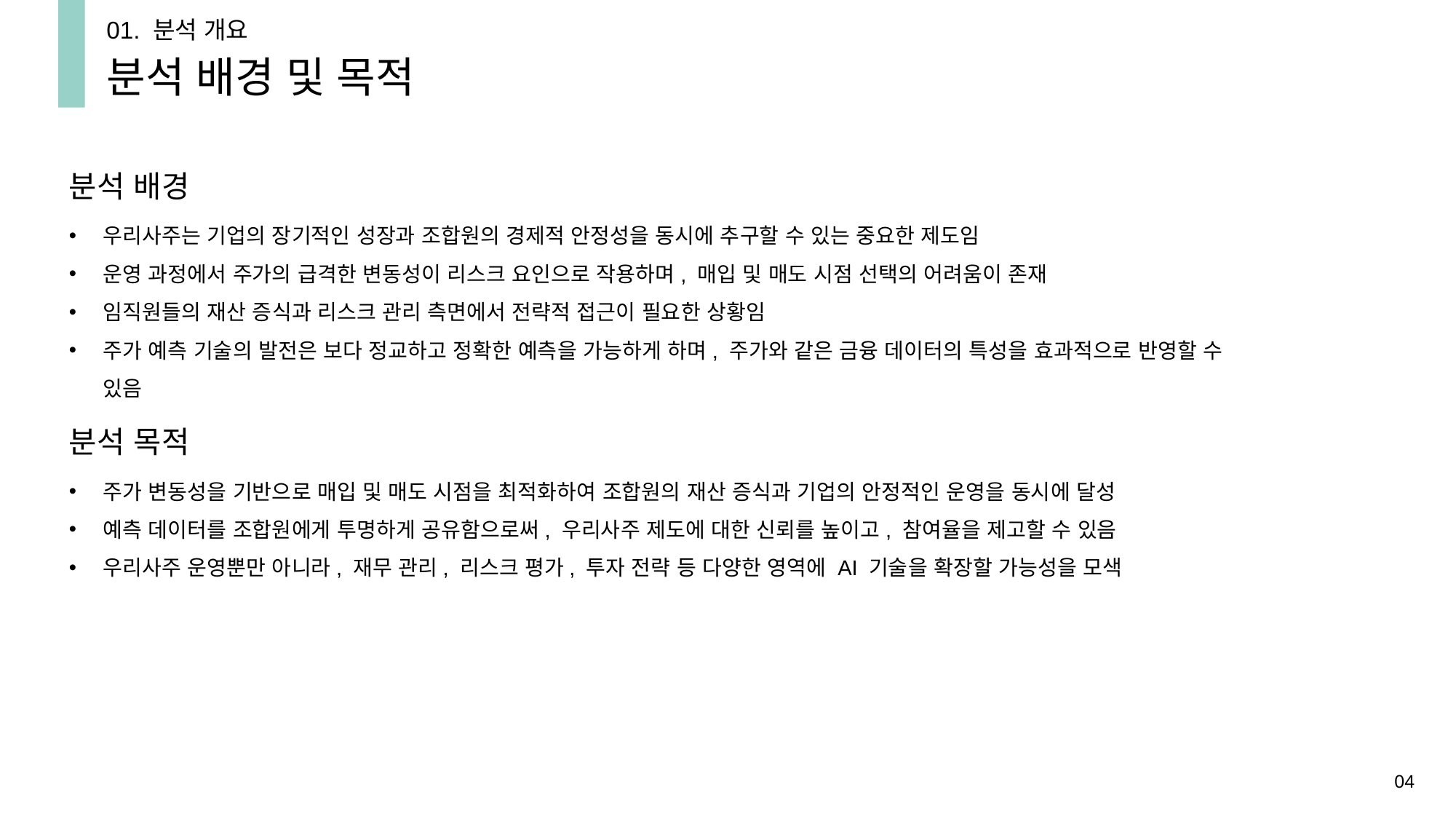

01. 분석 개요
분석 배경 및 목적
분석 배경
우리사주는 기업의 장기적인 성장과 조합원의 경제적 안정성을 동시에 추구할 수 있는 중요한 제도임
운영 과정에서 주가의 급격한 변동성이 리스크 요인으로 작용하며, 매입 및 매도 시점 선택의 어려움이 존재
임직원들의 재산 증식과 리스크 관리 측면에서 전략적 접근이 필요한 상황임
주가 예측 기술의 발전은 보다 정교하고 정확한 예측을 가능하게 하며, 주가와 같은 금융 데이터의 특성을 효과적으로 반영할 수 있음
분석 목적
주가 변동성을 기반으로 매입 및 매도 시점을 최적화하여 조합원의 재산 증식과 기업의 안정적인 운영을 동시에 달성
예측 데이터를 조합원에게 투명하게 공유함으로써, 우리사주 제도에 대한 신뢰를 높이고, 참여율을 제고할 수 있음
우리사주 운영뿐만 아니라, 재무 관리, 리스크 평가, 투자 전략 등 다양한 영역에 AI 기술을 확장할 가능성을 모색
04